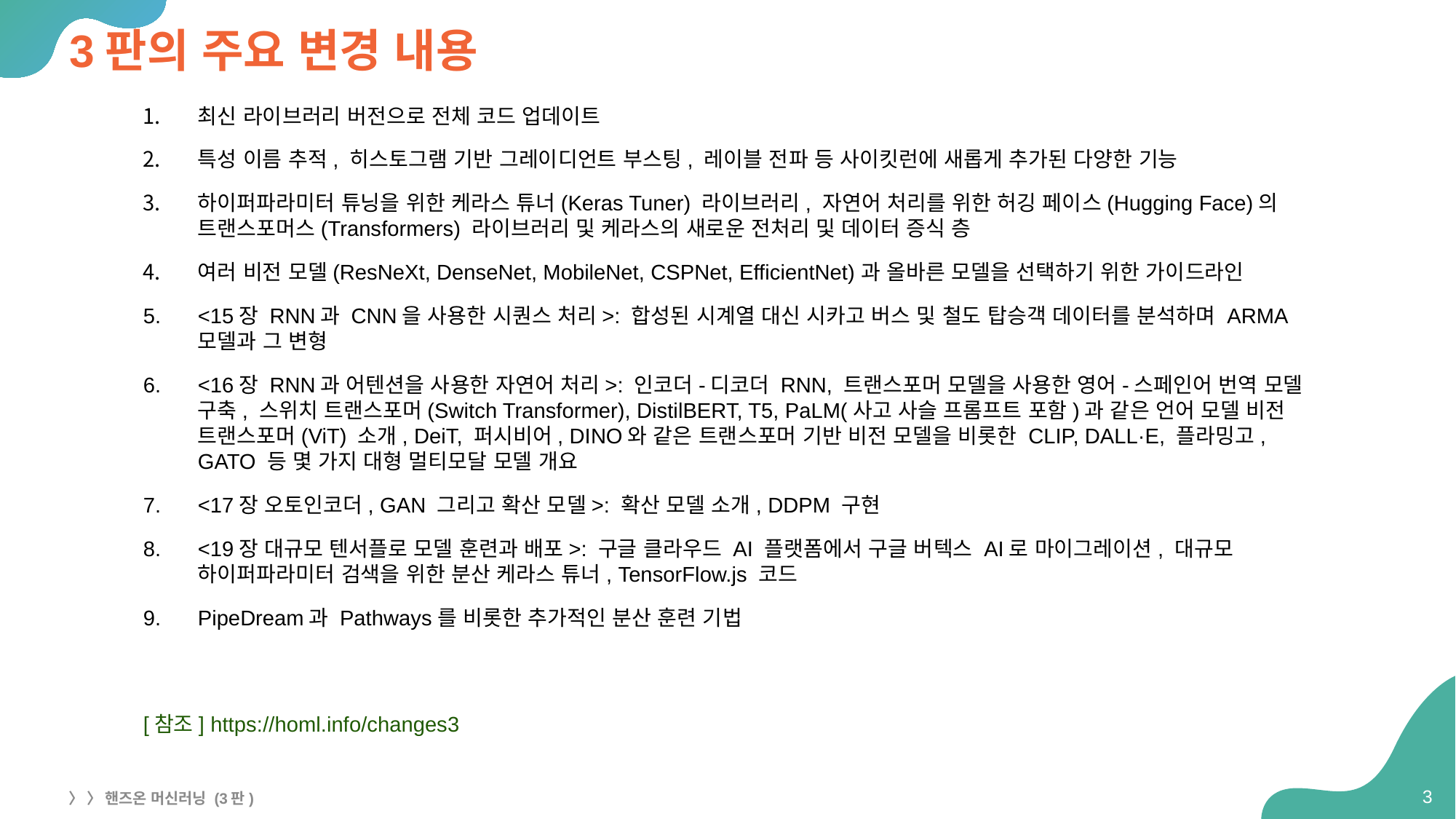

# 3판의 주요 변경 내용
최신 라이브러리 버전으로 전체 코드 업데이트
특성 이름 추적, 히스토그램 기반 그레이디언트 부스팅, 레이블 전파 등 사이킷런에 새롭게 추가된 다양한 기능
하이퍼파라미터 튜닝을 위한 케라스 튜너(Keras Tuner) 라이브러리, 자연어 처리를 위한 허깅 페이스(Hugging Face)의 트랜스포머스(Transformers) 라이브러리 및 케라스의 새로운 전처리 및 데이터 증식 층
여러 비전 모델(ResNeXt, DenseNet, MobileNet, CSPNet, EfficientNet)과 올바른 모델을 선택하기 위한 가이드라인
<15장 RNN과 CNN을 사용한 시퀀스 처리>: 합성된 시계열 대신 시카고 버스 및 철도 탑승객 데이터를 분석하며 ARMA 모델과 그 변형
<16장 RNN과 어텐션을 사용한 자연어 처리>: 인코더-디코더 RNN, 트랜스포머 모델을 사용한 영어-스페인어 번역 모델 구축, 스위치 트랜스포머(Switch Transformer), DistilBERT, T5, PaLM(사고 사슬 프롬프트 포함)과 같은 언어 모델 비전 트랜스포머(ViT) 소개, DeiT, 퍼시비어, DINO와 같은 트랜스포머 기반 비전 모델을 비롯한 CLIP, DALL·E, 플라밍고, GATO 등 몇 가지 대형 멀티모달 모델 개요
<17장 오토인코더, GAN 그리고 확산 모델>: 확산 모델 소개, DDPM 구현
<19장 대규모 텐서플로 모델 훈련과 배포>: 구글 클라우드 AI 플랫폼에서 구글 버텍스 AI로 마이그레이션, 대규모 하이퍼파라미터 검색을 위한 분산 케라스 튜너, TensorFlow.js 코드
PipeDream과 Pathways를 비롯한 추가적인 분산 훈련 기법

[참조] https://homl.info/changes3
3
〉 〉 핸즈온 머신러닝 (3판)